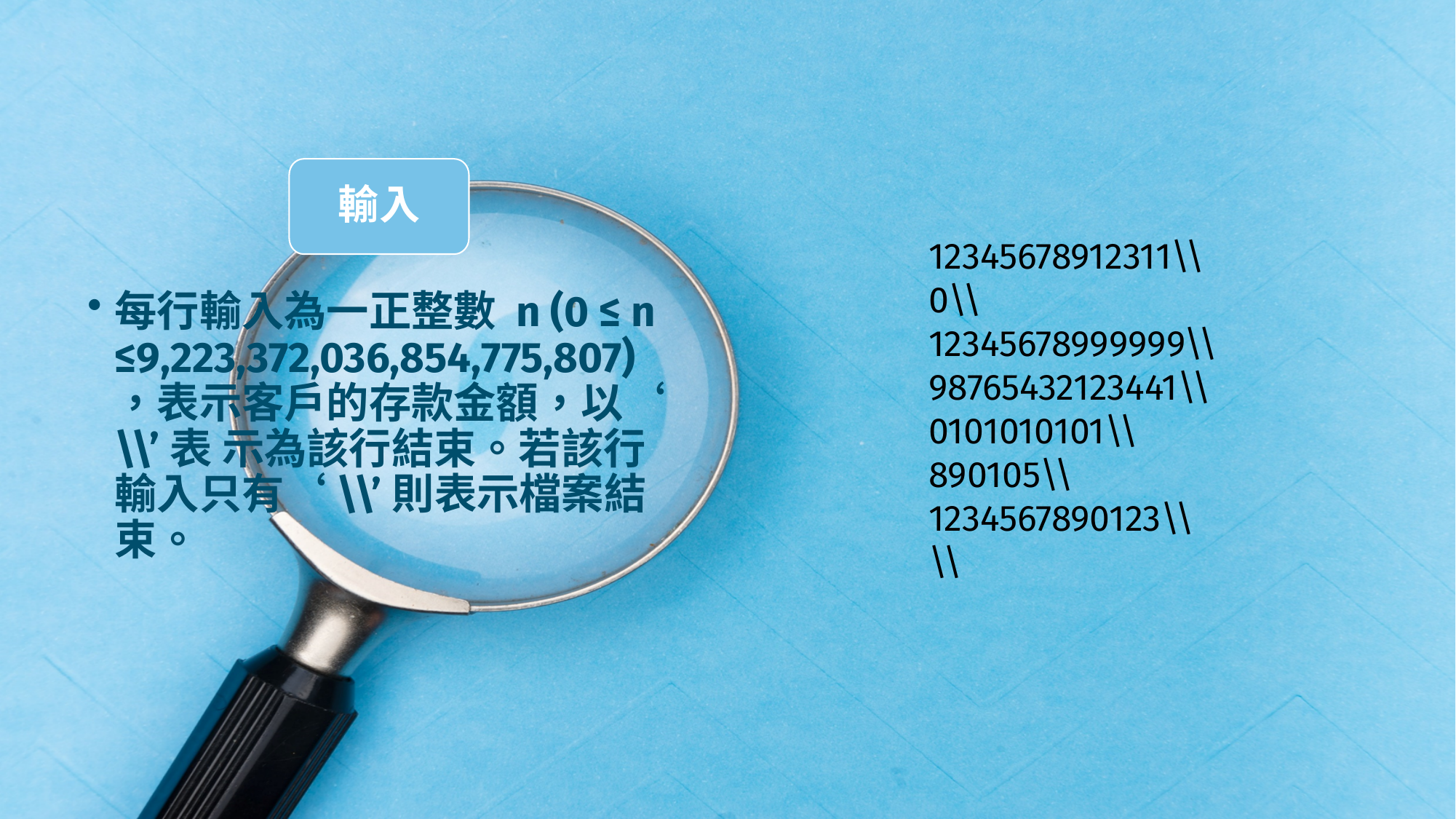

輸入
每行輸入為一正整數 n (0 ≤ n ≤9,223,372,036,854,775,807)，表示客戶的存款金額，以‘\\’表 示為該行結束。若該行輸入只有‘\\’則表示檔案結束。
12345678912311\\
0\\
12345678999999\\
98765432123441\\
0101010101\\
890105\\
1234567890123\\
\\